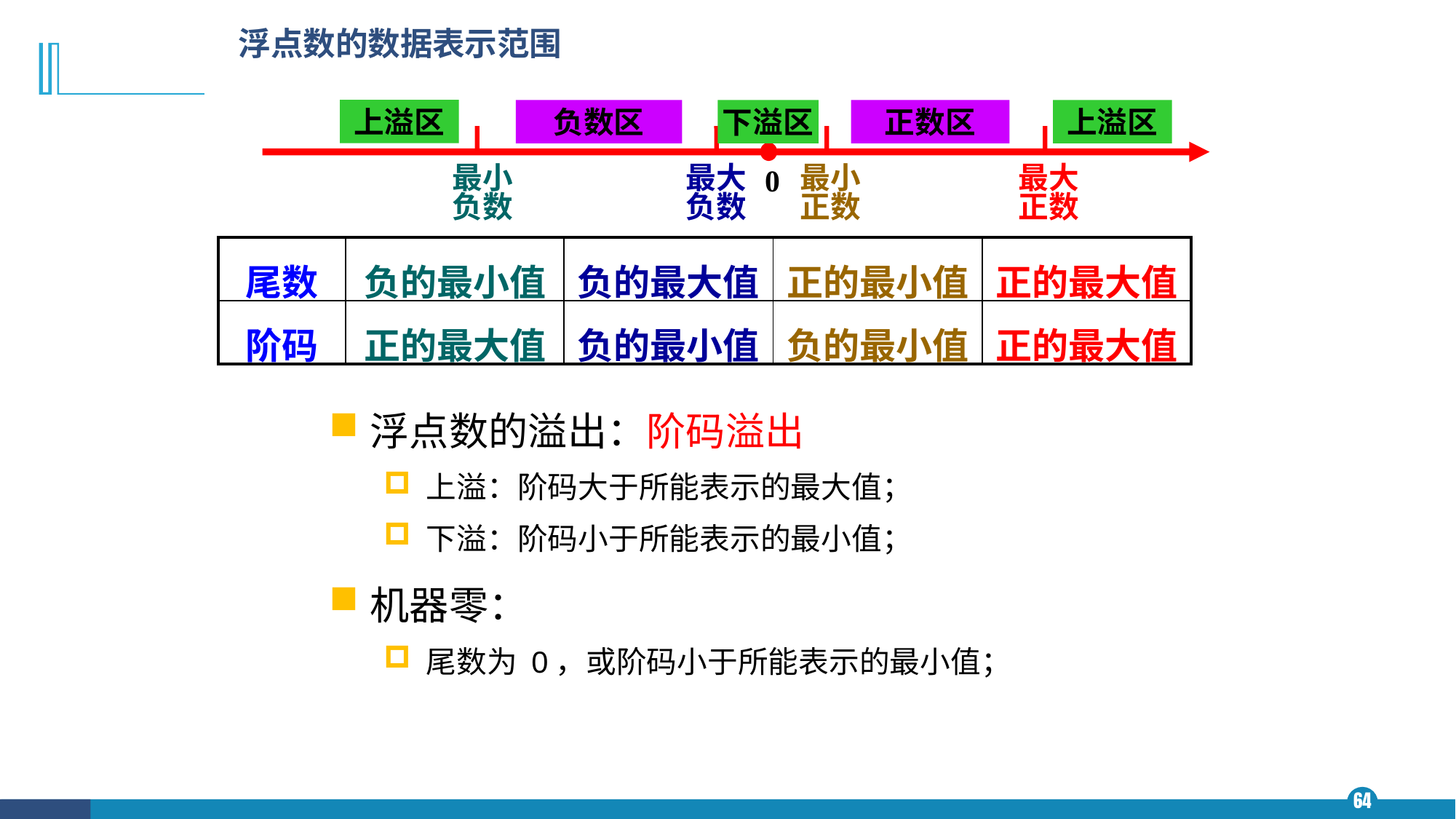

64
# 浮点数的数据表示范围
上溢区
负数区
下溢区
正数区
上溢区

最小负数
最大负数
最小正数
最大正数
0
| 尾数 | 负的最小值 | 负的最大值 | 正的最小值 | 正的最大值 |
| --- | --- | --- | --- | --- |
| 阶码 | 正的最大值 | 负的最小值 | 负的最小值 | 正的最大值 |
浮点数的溢出：阶码溢出
上溢：阶码大于所能表示的最大值；
下溢：阶码小于所能表示的最小值；
机器零：
尾数为 0，或阶码小于所能表示的最小值；